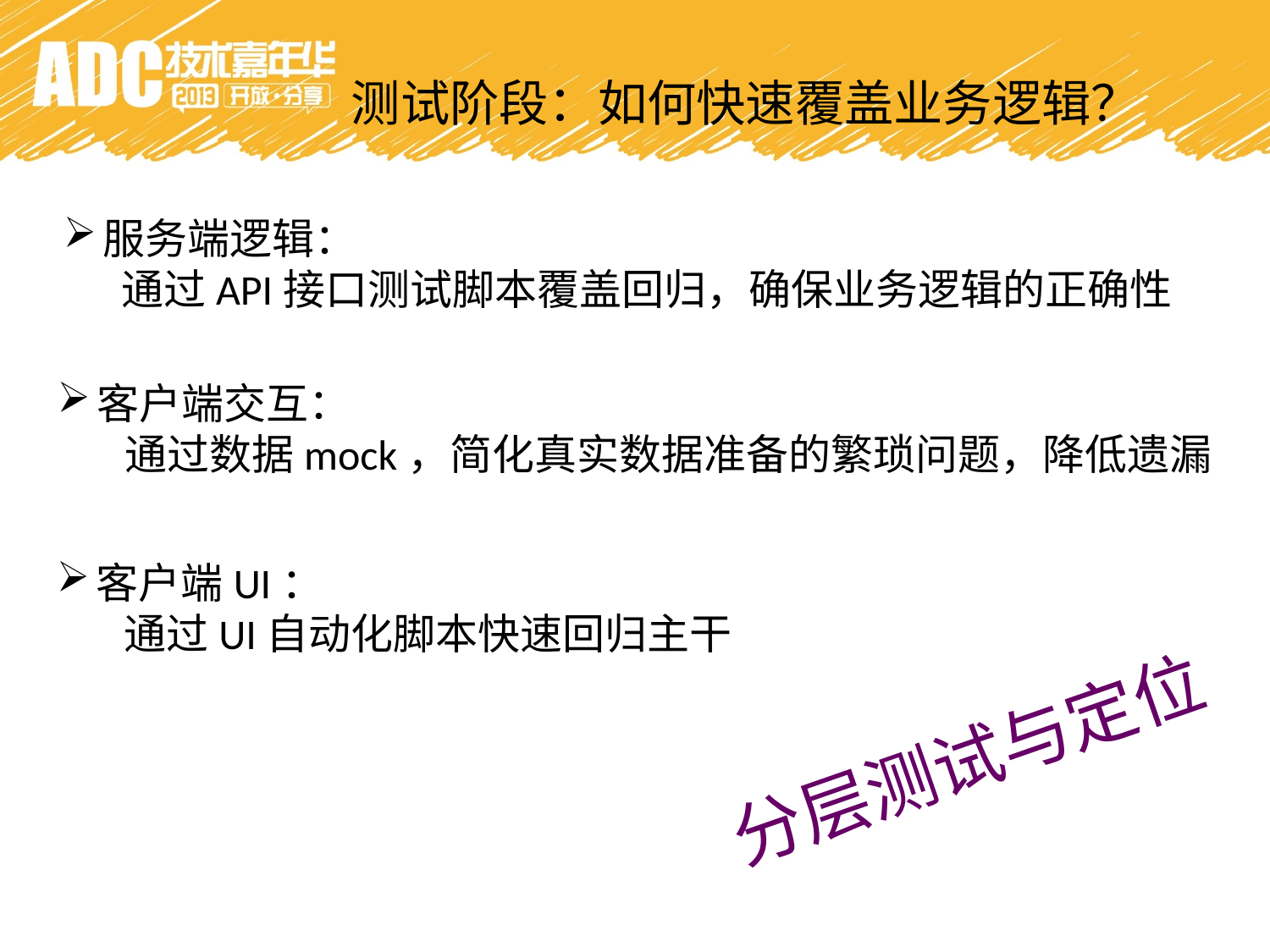

测试阶段：如何快速覆盖业务逻辑？
服务端逻辑：
     通过API接口测试脚本覆盖回归，确保业务逻辑的正确性
客户端交互：
      通过数据mock，简化真实数据准备的繁琐问题，降低遗漏
客户端UI：
      通过UI自动化脚本快速回归主干
分层测试与定位